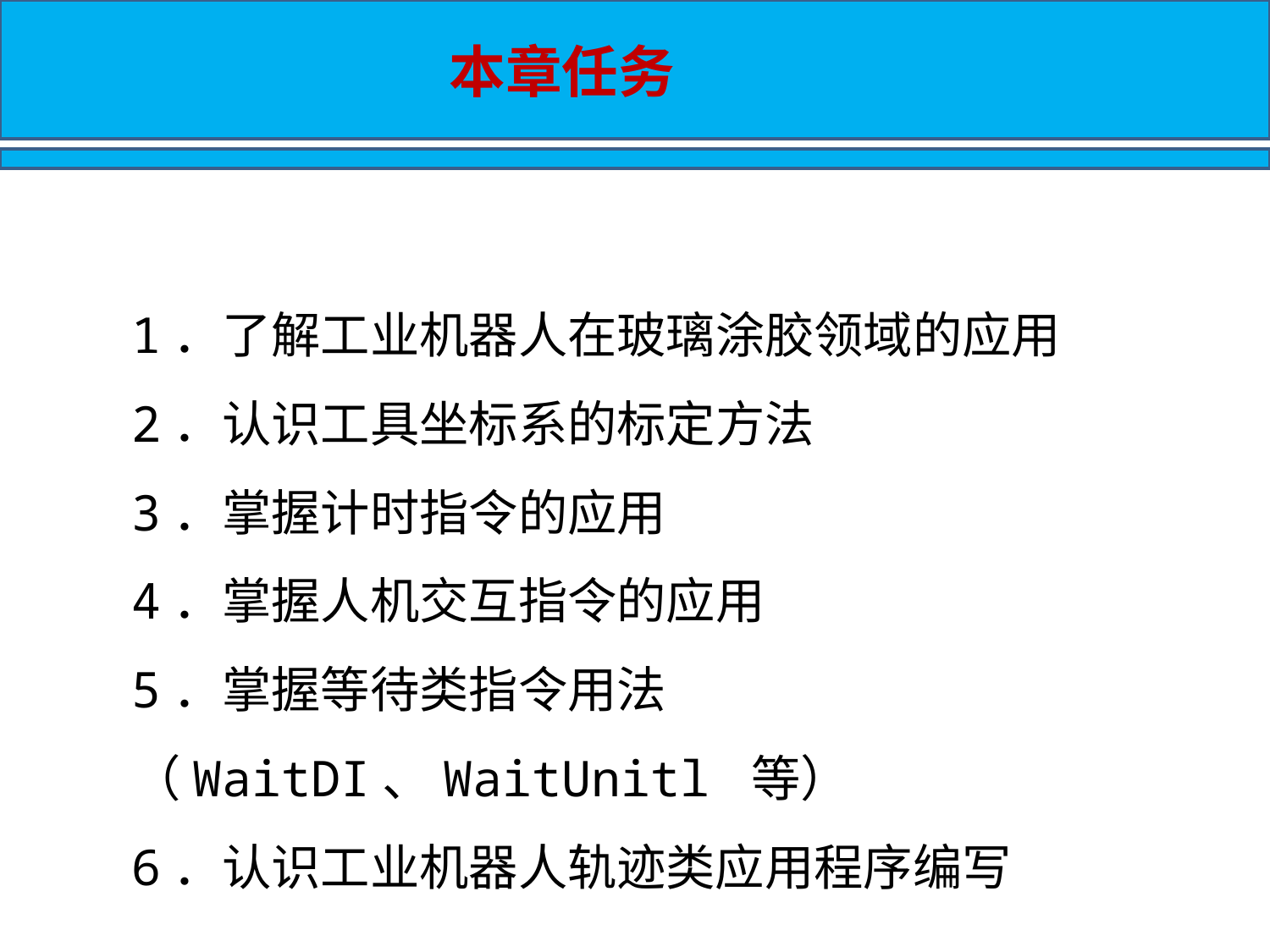

本章任务

1．了解工业机器人在玻璃涂胶领域的应用
2．认识工具坐标系的标定方法
3．掌握计时指令的应用
4．掌握人机交互指令的应用
5．掌握等待类指令用法（WaitDI、WaitUnitl 等）
6．认识工业机器人轨迹类应用程序编写